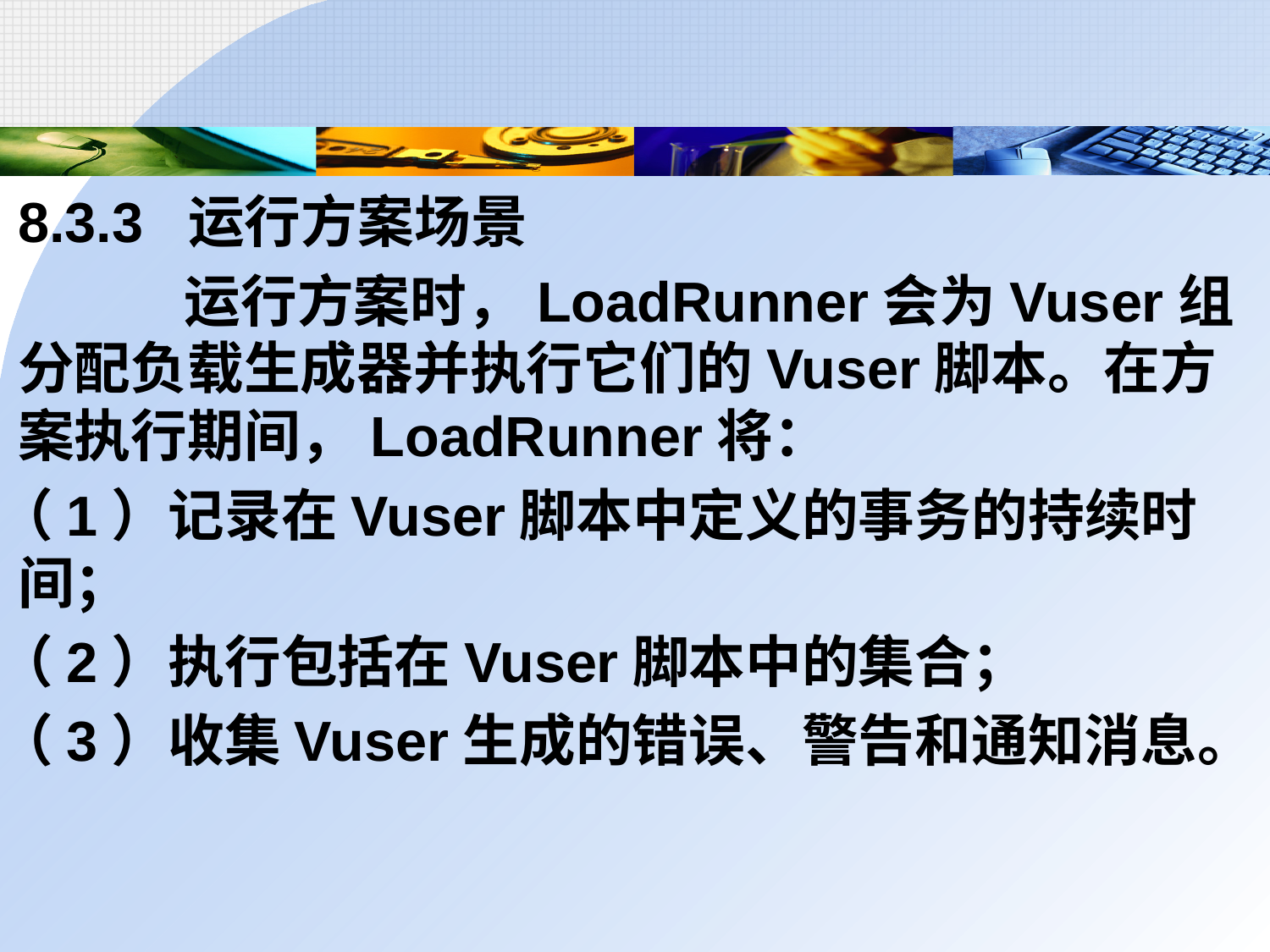

8.3.3  运行方案场景
		  运行方案时，LoadRunner会为Vuser组分配负载生成器并执行它们的Vuser脚本。在方案执行期间，LoadRunner将：
 （1）记录在Vuser脚本中定义的事务的持续时间；
 （2）执行包括在Vuser脚本中的集合；
 （3）收集Vuser生成的错误、警告和通知消息。